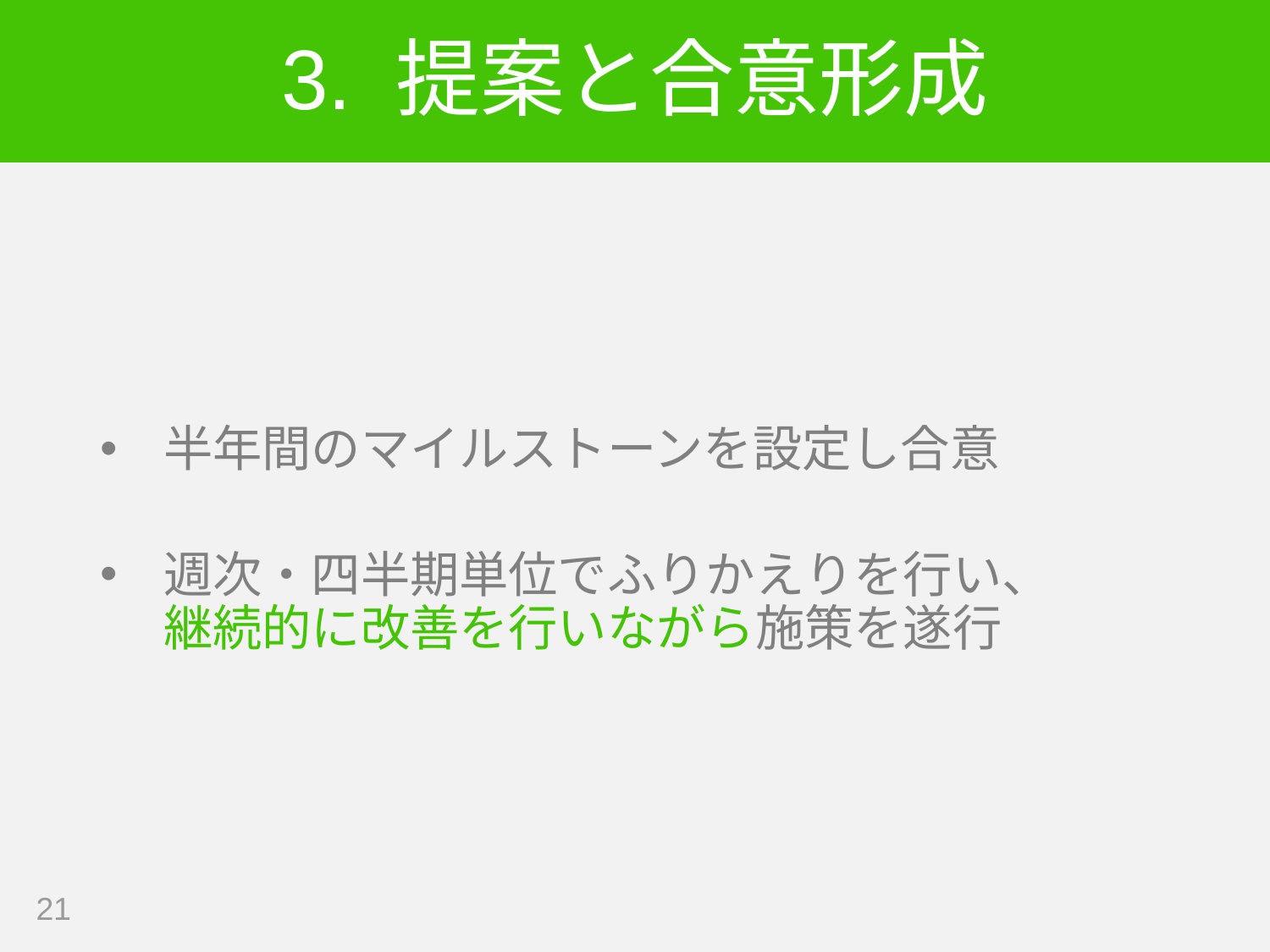

# 3. 提案と合意形成
半年間のマイルストーンを設定し合意
週次・四半期単位でふりかえりを行い、
継続的に改善を行いながら施策を遂行
21